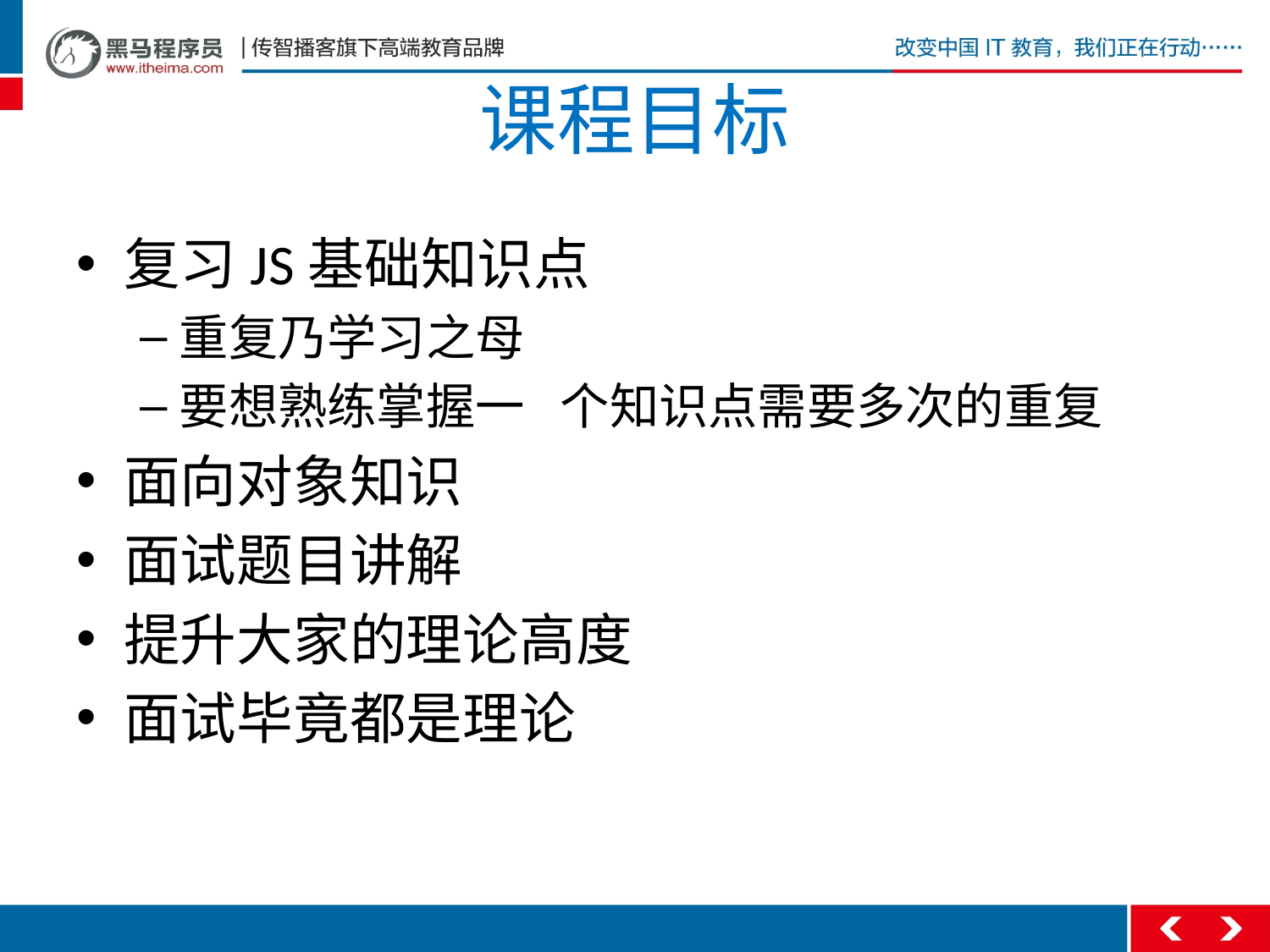

# 课程目标
复习JS基础知识点
重复乃学习之母
要想熟练掌握一	个知识点需要多次的重复
面向对象知识
面试题目讲解
提升大家的理论高度
面试毕竟都是理论